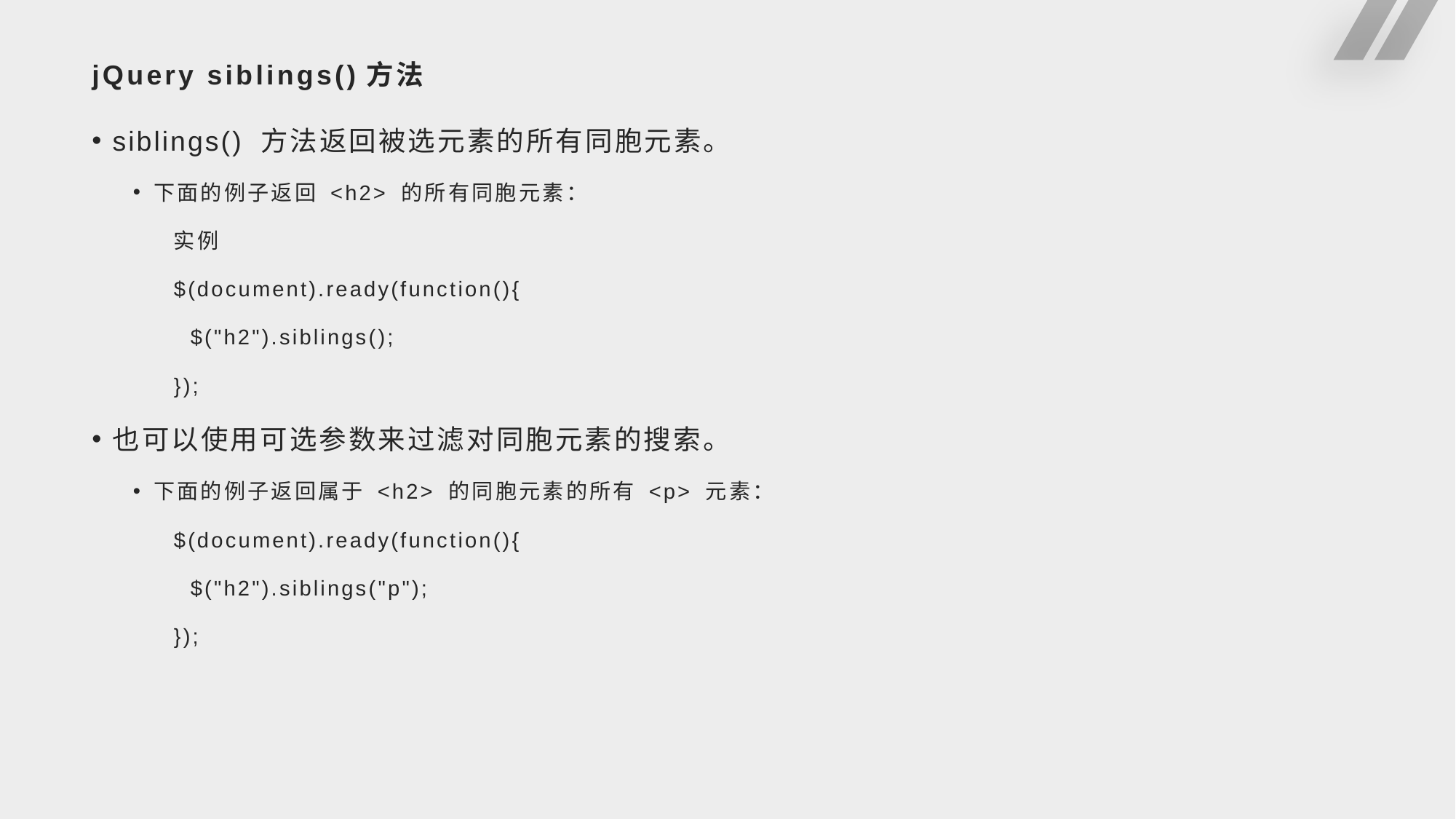

# jQuery siblings()方法
siblings() 方法返回被选元素的所有同胞元素。
下面的例子返回 <h2> 的所有同胞元素：
实例
$(document).ready(function(){
  $("h2").siblings();
});
也可以使用可选参数来过滤对同胞元素的搜索。
下面的例子返回属于 <h2> 的同胞元素的所有 <p> 元素：
$(document).ready(function(){
  $("h2").siblings("p");
});